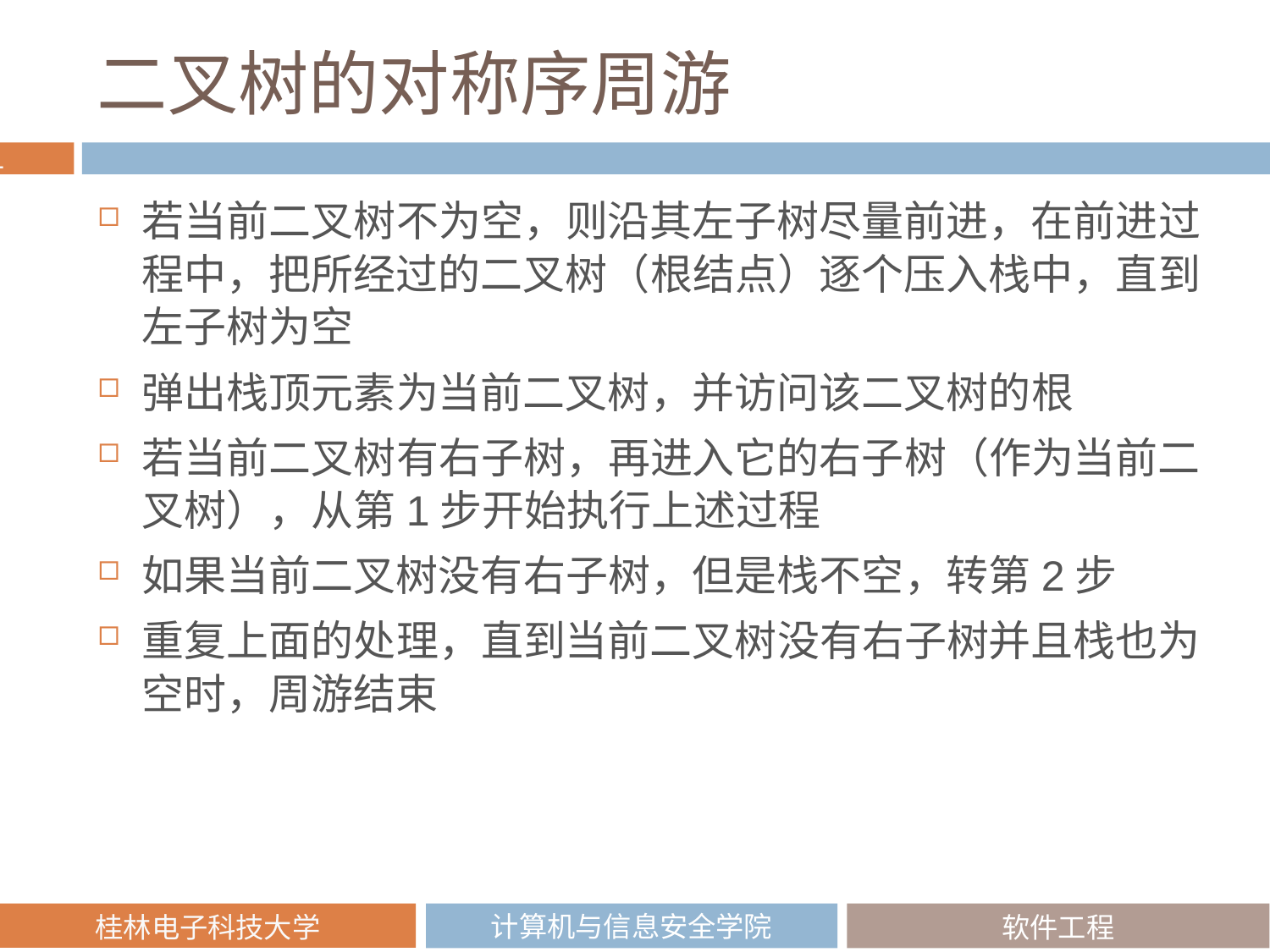

# 二叉树的对称序周游
若当前二叉树不为空，则沿其左子树尽量前进，在前进过程中，把所经过的二叉树（根结点）逐个压入栈中，直到左子树为空
弹出栈顶元素为当前二叉树，并访问该二叉树的根
若当前二叉树有右子树，再进入它的右子树（作为当前二叉树），从第1步开始执行上述过程
如果当前二叉树没有右子树，但是栈不空，转第2步
重复上面的处理，直到当前二叉树没有右子树并且栈也为空时，周游结束